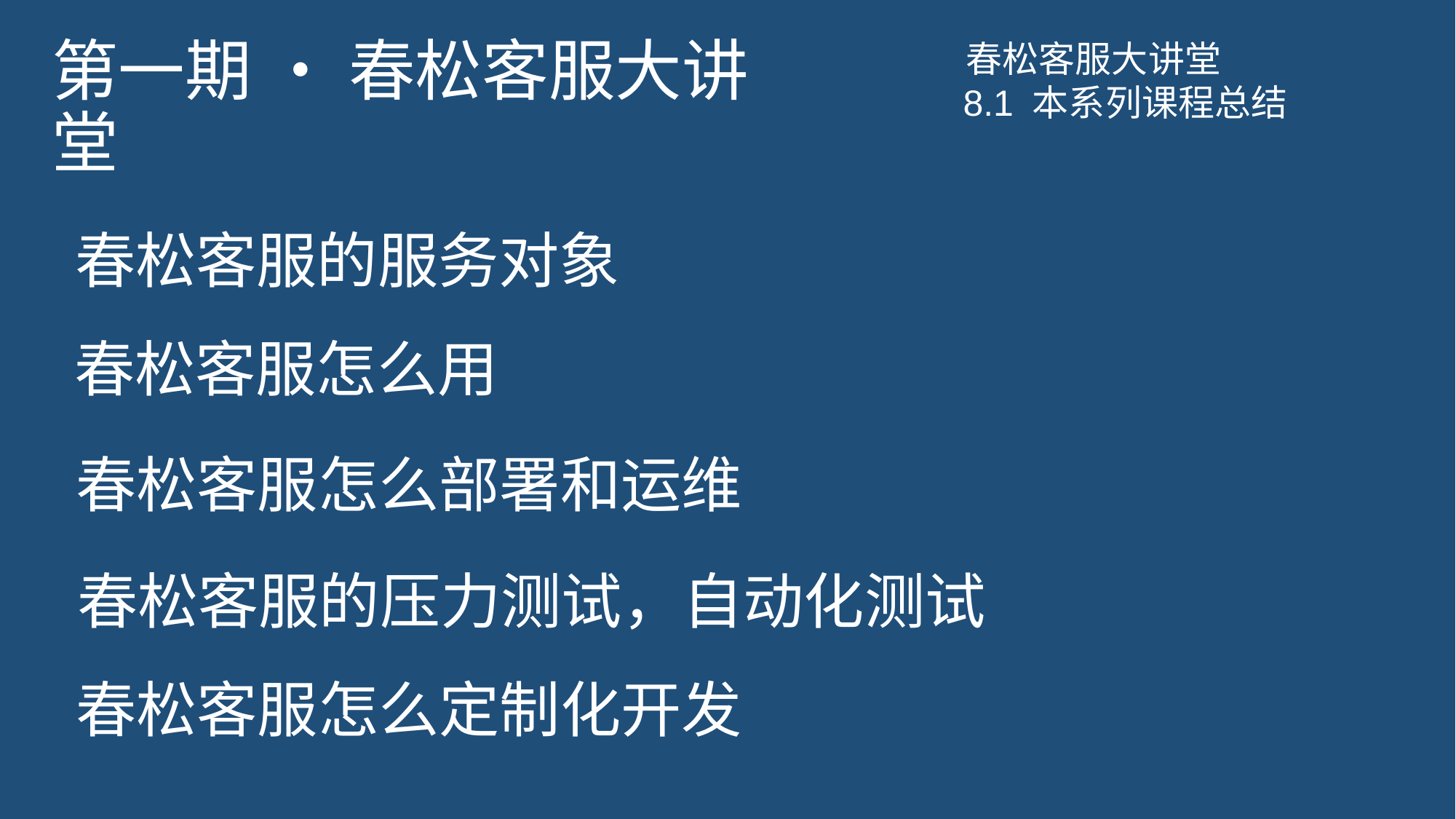

# 第一期 • 春松客服大讲堂
春松客服大讲堂
8.1 本系列课程总结
春松客服的服务对象
春松客服怎么用
春松客服怎么部署和运维
春松客服的压力测试，自动化测试
春松客服怎么定制化开发